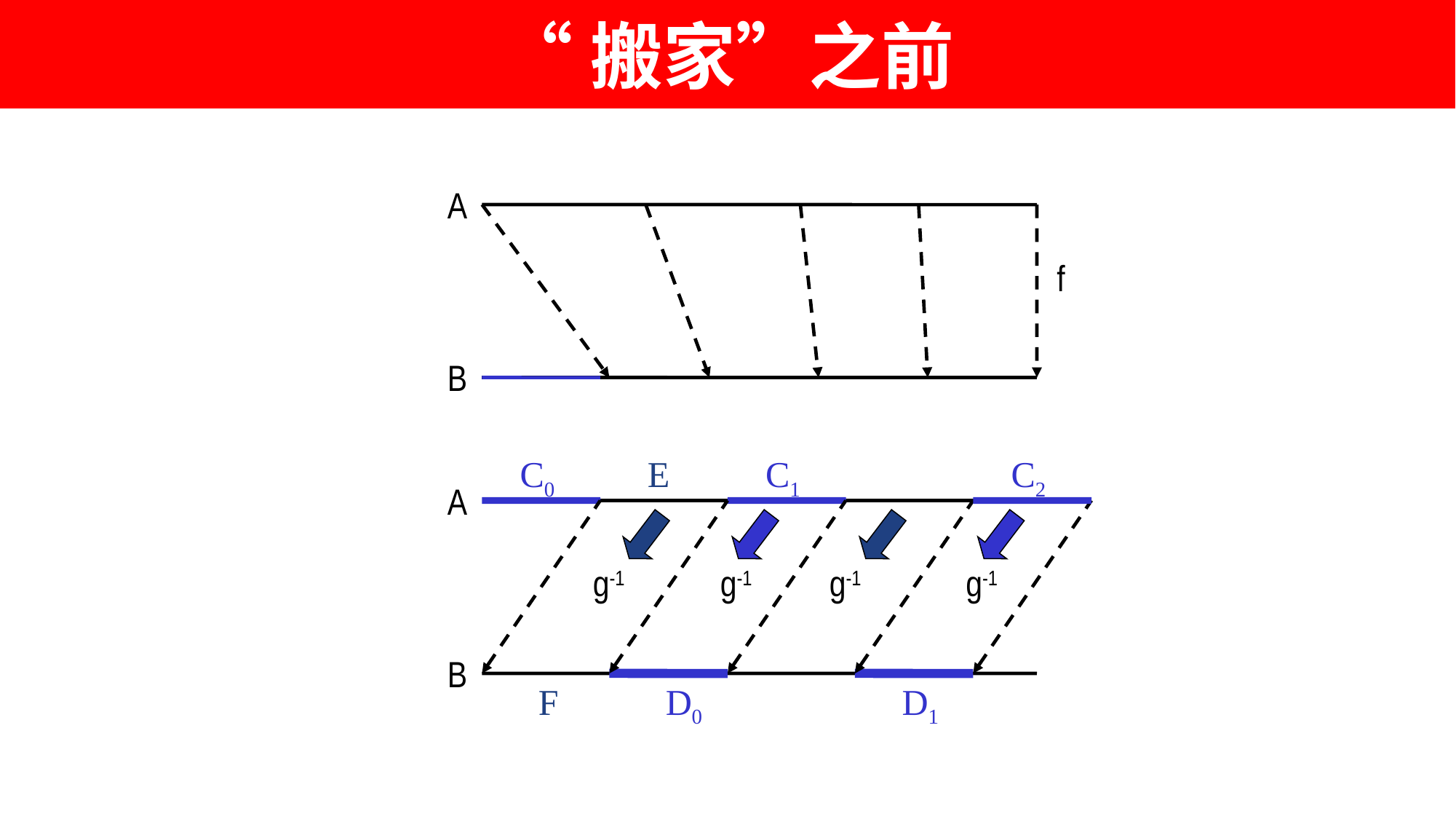

# “搬家”之前
A

f
B

C0
E
C1
C2
A

g-1
g-1
g-1
g-1
B

F

D0

D1